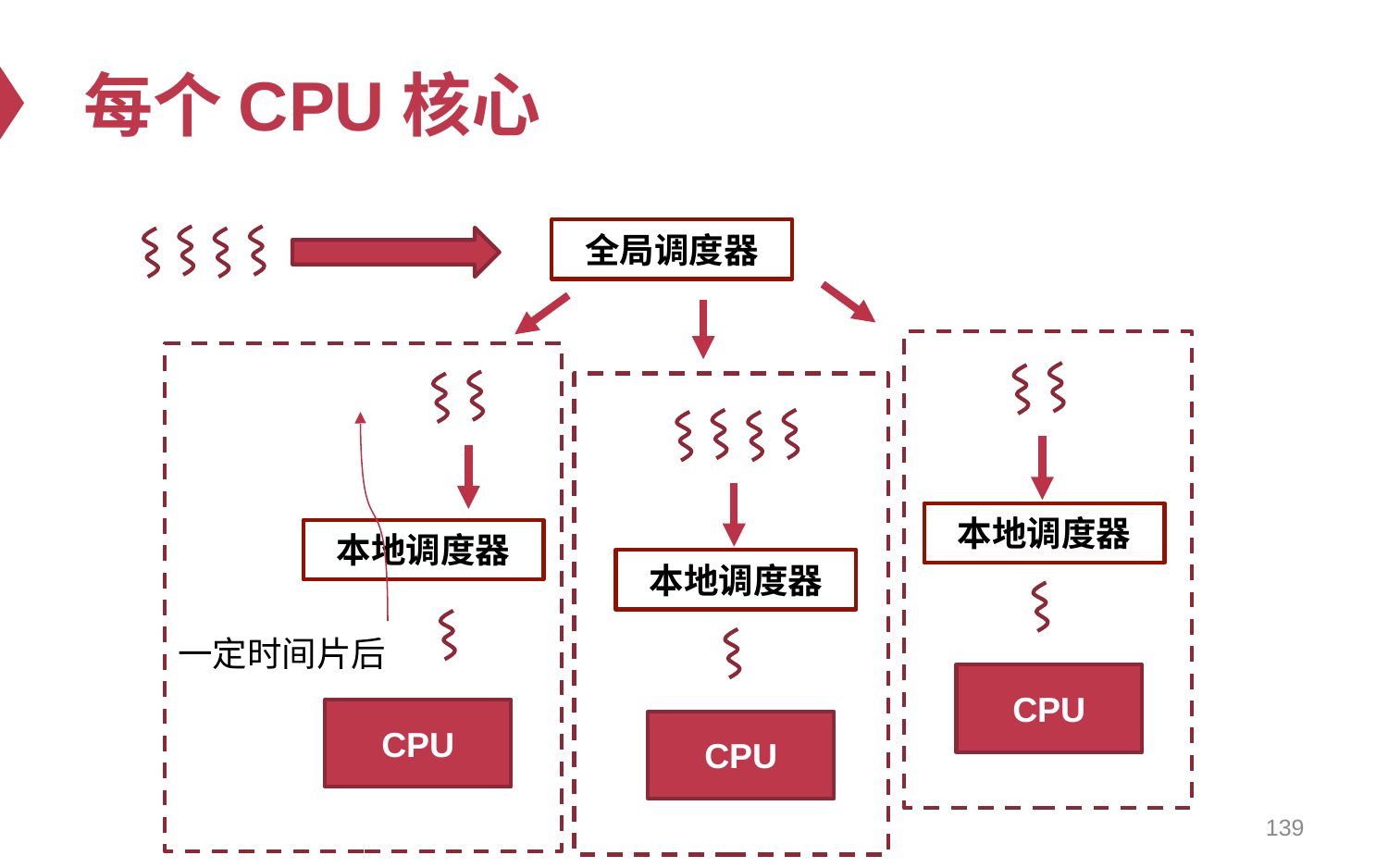

# 每个CPU核心
全局调度器

本地调度器
本地调度器
本地调度器

一定时间片后

CPU
CPU
CPU
139